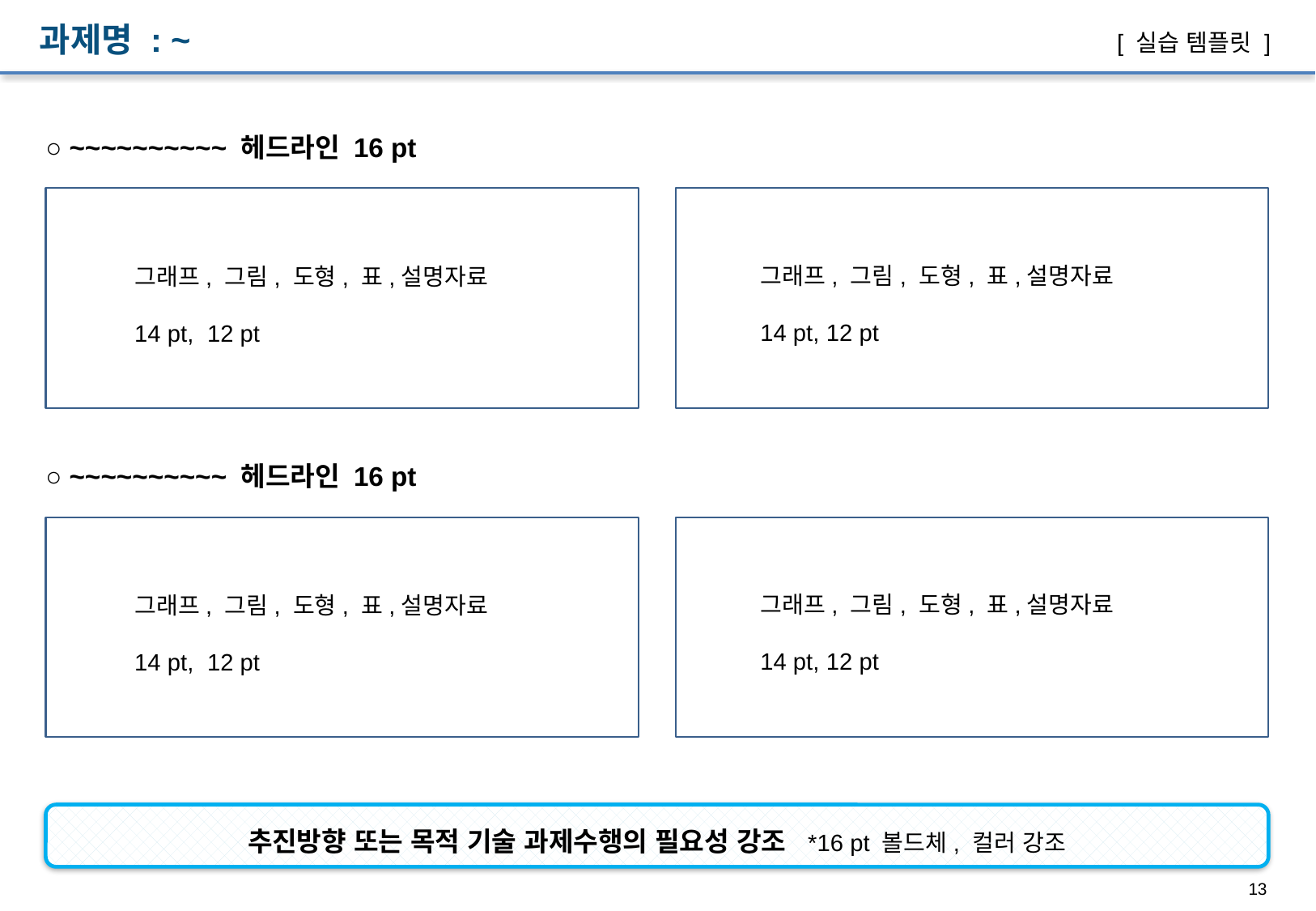

과제명 : ~
[ 실습 템플릿 ]
○ ~~~~~~~~~~ 헤드라인 16 pt

그래프, 그림, 도형, 표,설명자료

14 pt, 12 pt
그래프, 그림, 도형, 표,설명자료

14 pt,  12 pt
○ ~~~~~~~~~~ 헤드라인 16 pt

그래프, 그림, 도형, 표,설명자료

14 pt, 12 pt
그래프, 그림, 도형, 표,설명자료

14 pt,  12 pt
추진방향 또는 목적 기술 과제수행의 필요성 강조  *16 pt 볼드체, 컬러 강조
13